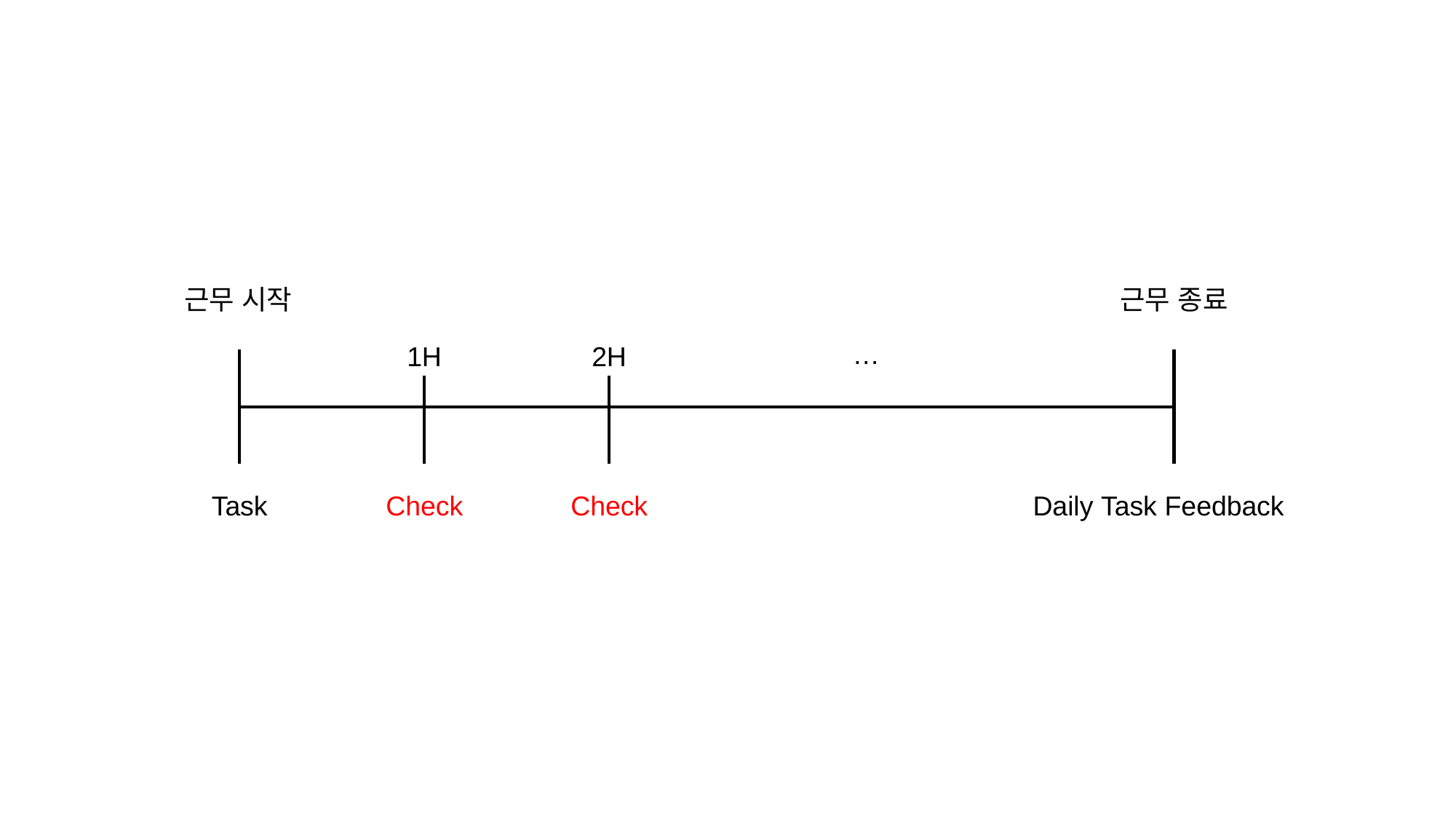

근무 시작
근무 종료
…
1H
2H
Task
Check
Check
Daily Task Feedback